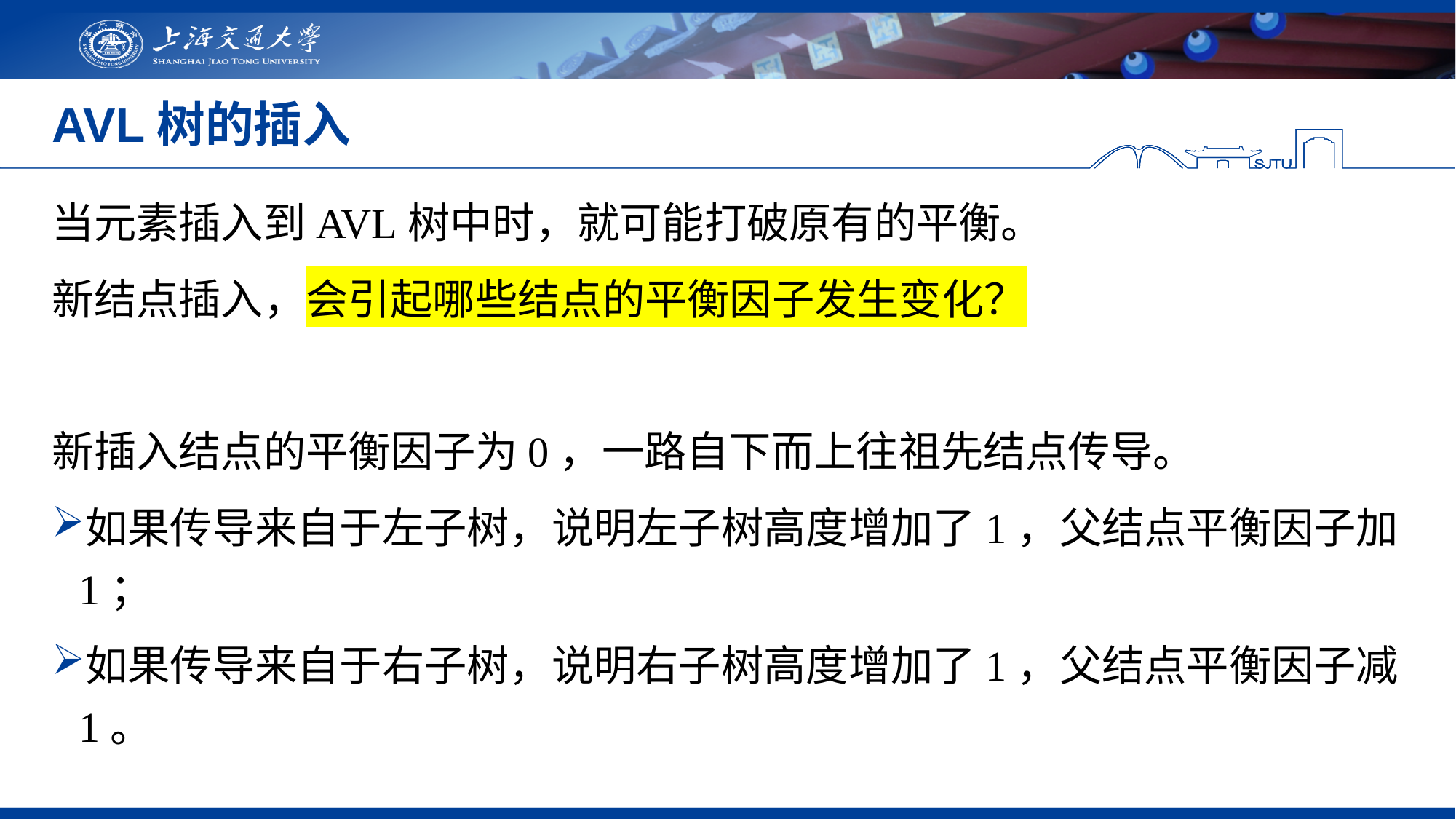

# AVL树的插入
当元素插入到AVL树中时，就可能打破原有的平衡。
新结点插入，会引起哪些结点的平衡因子发生变化？

新插入结点的平衡因子为0，一路自下而上往祖先结点传导。
如果传导来自于左子树，说明左子树高度增加了1，父结点平衡因子加1；
如果传导来自于右子树，说明右子树高度增加了1，父结点平衡因子减1。